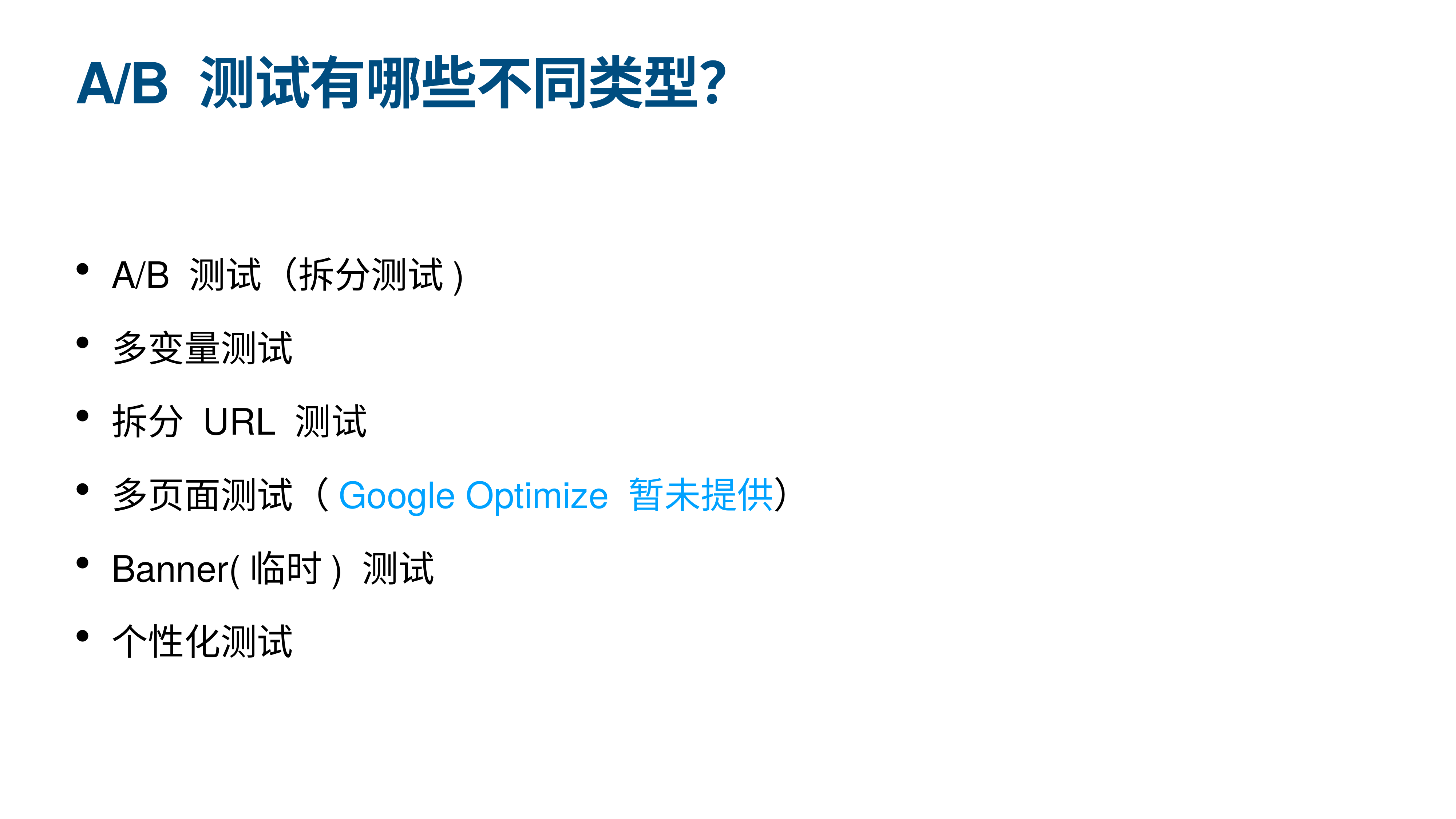

# A/B 测试有哪些不同类型？
A/B 测试（拆分测试)
多变量测试
拆分 URL 测试
多页面测试（Google Optimize 暂未提供）
Banner(临时) 测试
个性化测试